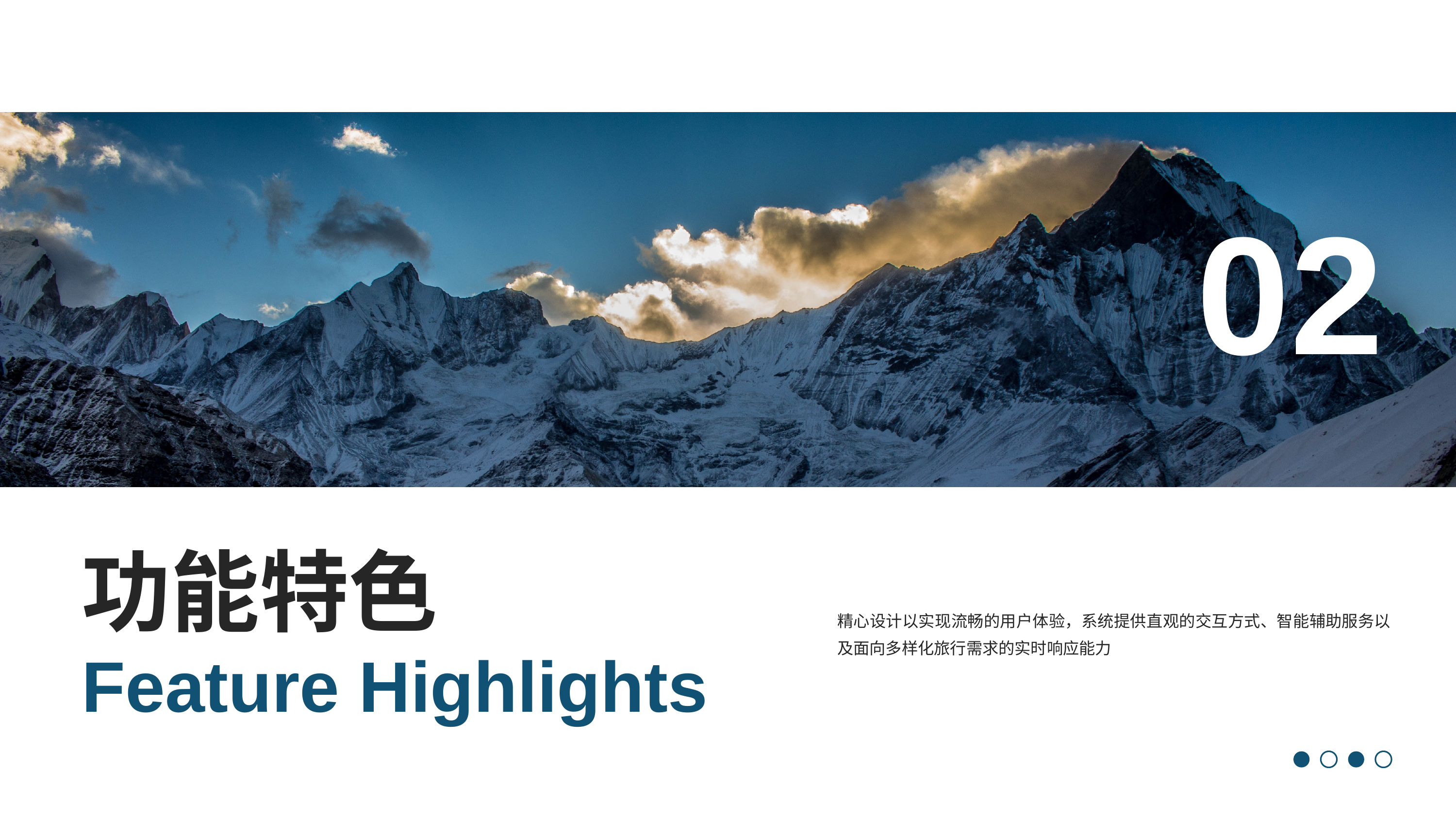

02
功能特色
精心设计以实现流畅的用户体验，系统提供直观的交互方式、智能辅助服务以及面向多样化旅行需求的实时响应能力
Feature Highlights